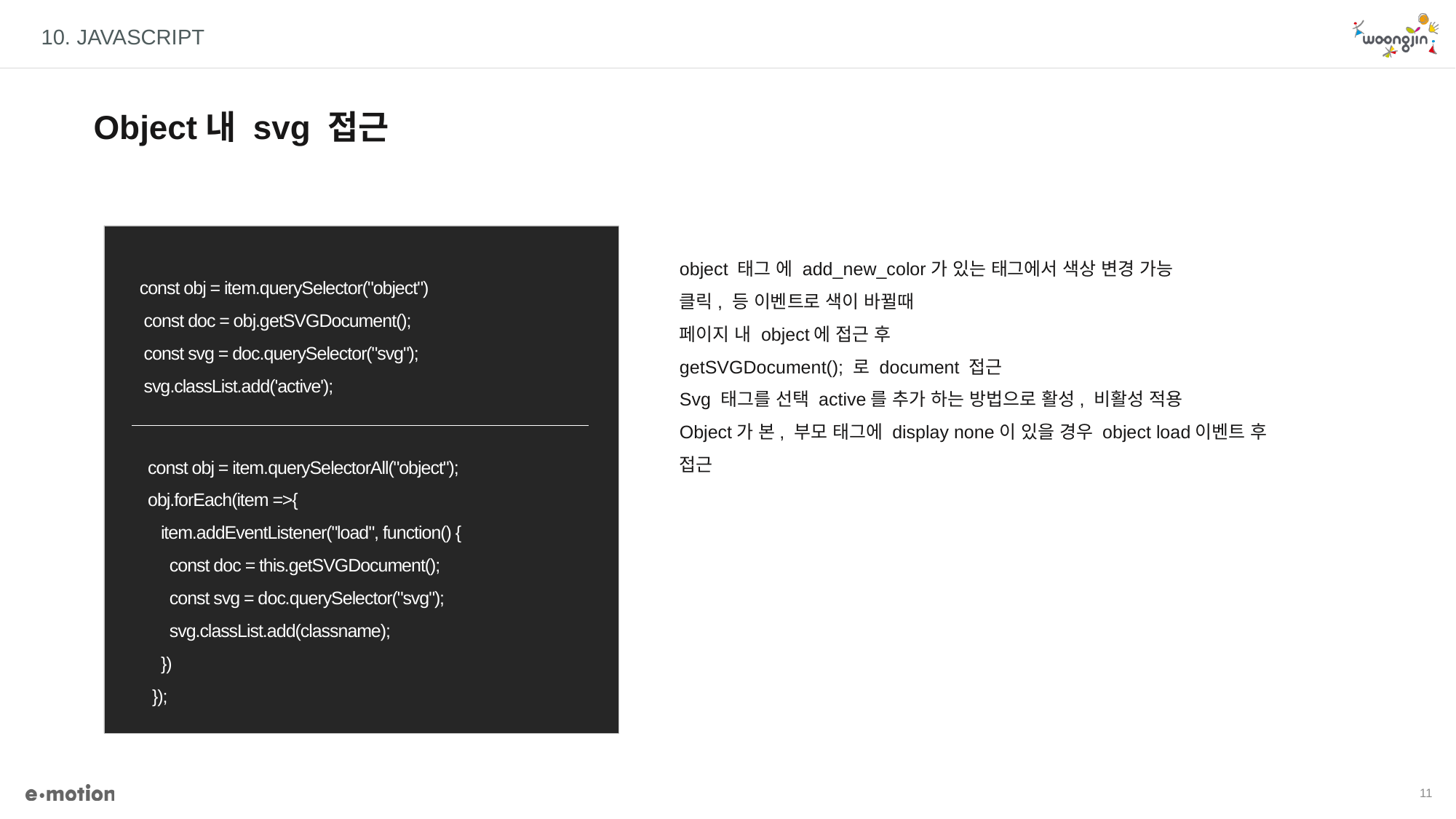

10. JAVASCRIPT
Object내 svg 접근

object 태그 에 add_new_color가 있는 태그에서 색상 변경 가능
클릭, 등 이벤트로 색이 바뀔때
페이지 내 object에 접근 후
getSVGDocument(); 로 document 접근
Svg 태그를 선택 active를 추가 하는 방법으로 활성, 비활성 적용
Object가 본, 부모 태그에 display none이 있을 경우 object load이벤트 후 접근
 const obj = item.querySelector("object")
  const doc = obj.getSVGDocument();
  const svg = doc.querySelector("svg");
  svg.classList.add('active');
 const obj = item.querySelectorAll("object");
 obj.forEach(item =>{
    item.addEventListener("load", function() {
      const doc = this.getSVGDocument();
      const svg = doc.querySelector("svg");
      svg.classList.add(classname);
    })
  });
11